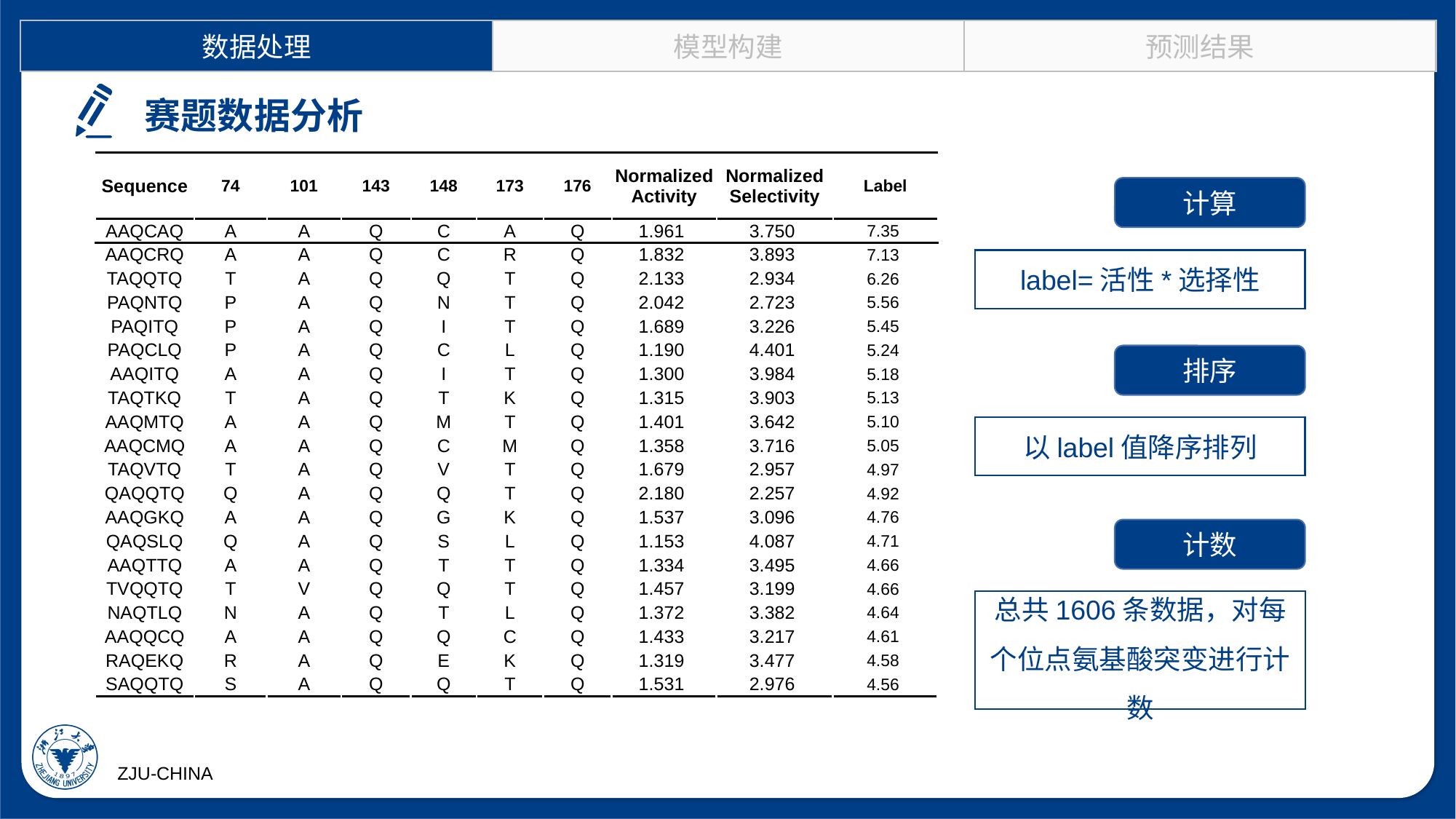

数据处理
模型构建
预测结果

赛题数据分析
| Sequence | 74 | 101 | 143 | 148 | 173 | 176 | Normalized Activity | Normalized Selectivity | Label |
| --- | --- | --- | --- | --- | --- | --- | --- | --- | --- |
| AAQCAQ | A | A | Q | C | A | Q | 1.961 | 3.750 | 7.35 |
| AAQCRQ | A | A | Q | C | R | Q | 1.832 | 3.893 | 7.13 |
| TAQQTQ | T | A | Q | Q | T | Q | 2.133 | 2.934 | 6.26 |
| PAQNTQ | P | A | Q | N | T | Q | 2.042 | 2.723 | 5.56 |
| PAQITQ | P | A | Q | I | T | Q | 1.689 | 3.226 | 5.45 |
| PAQCLQ | P | A | Q | C | L | Q | 1.190 | 4.401 | 5.24 |
| AAQITQ | A | A | Q | I | T | Q | 1.300 | 3.984 | 5.18 |
| TAQTKQ | T | A | Q | T | K | Q | 1.315 | 3.903 | 5.13 |
| AAQMTQ | A | A | Q | M | T | Q | 1.401 | 3.642 | 5.10 |
| AAQCMQ | A | A | Q | C | M | Q | 1.358 | 3.716 | 5.05 |
| TAQVTQ | T | A | Q | V | T | Q | 1.679 | 2.957 | 4.97 |
| QAQQTQ | Q | A | Q | Q | T | Q | 2.180 | 2.257 | 4.92 |
| AAQGKQ | A | A | Q | G | K | Q | 1.537 | 3.096 | 4.76 |
| QAQSLQ | Q | A | Q | S | L | Q | 1.153 | 4.087 | 4.71 |
| AAQTTQ | A | A | Q | T | T | Q | 1.334 | 3.495 | 4.66 |
| TVQQTQ | T | V | Q | Q | T | Q | 1.457 | 3.199 | 4.66 |
| NAQTLQ | N | A | Q | T | L | Q | 1.372 | 3.382 | 4.64 |
| AAQQCQ | A | A | Q | Q | C | Q | 1.433 | 3.217 | 4.61 |
| RAQEKQ | R | A | Q | E | K | Q | 1.319 | 3.477 | 4.58 |
| SAQQTQ | S | A | Q | Q | T | Q | 1.531 | 2.976 | 4.56 |
计算
label=活性*选择性
排序
以label值降序排列
计数
总共1606条数据，对每个位点氨基酸突变进行计数

4